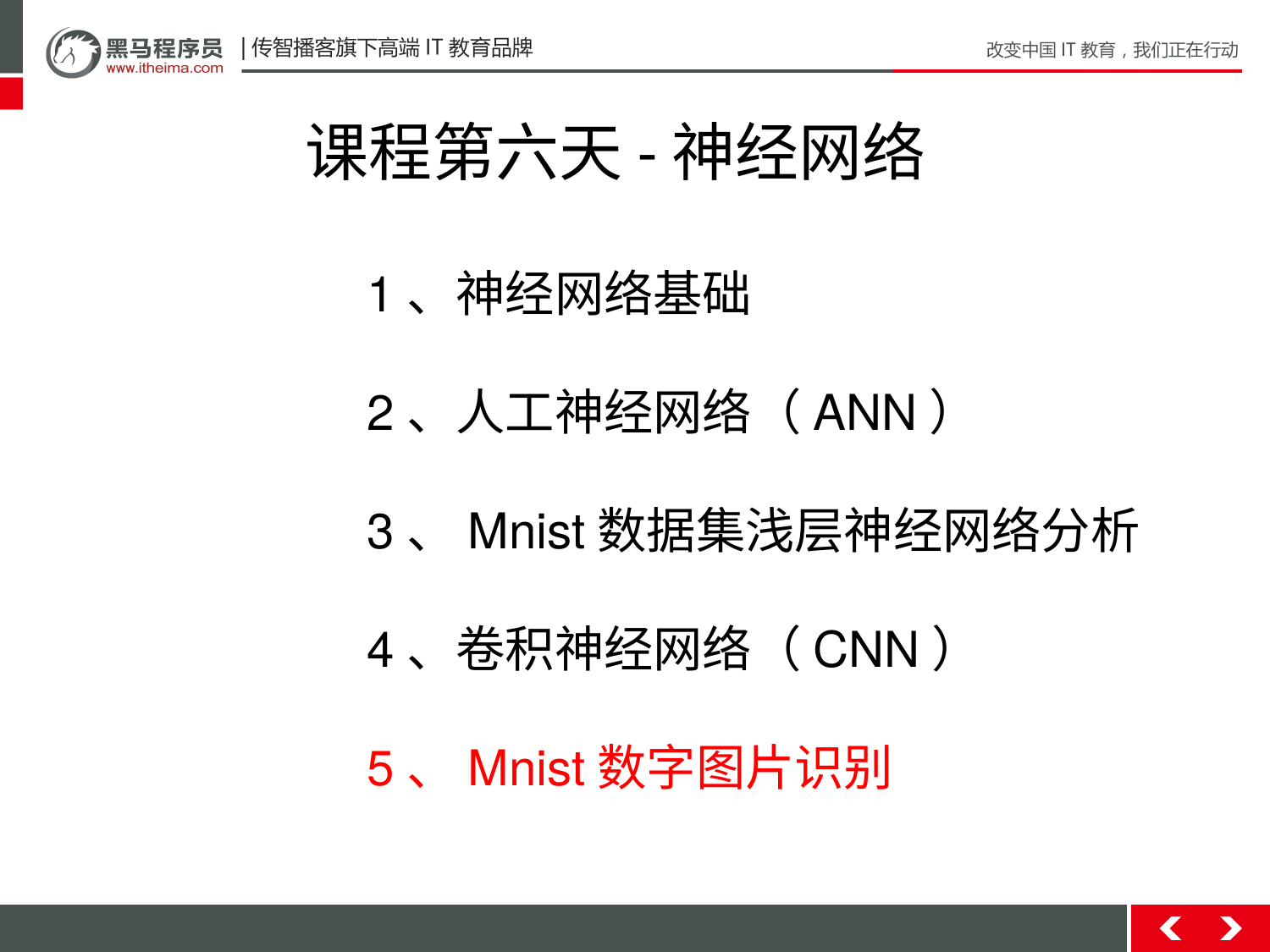

课程第六天-神经网络
1、神经网络基础

2、人工神经网络（ANN）

3、Mnist数据集浅层神经网络分析

4、卷积神经网络（CNN）

5、Mnist数字图片识别